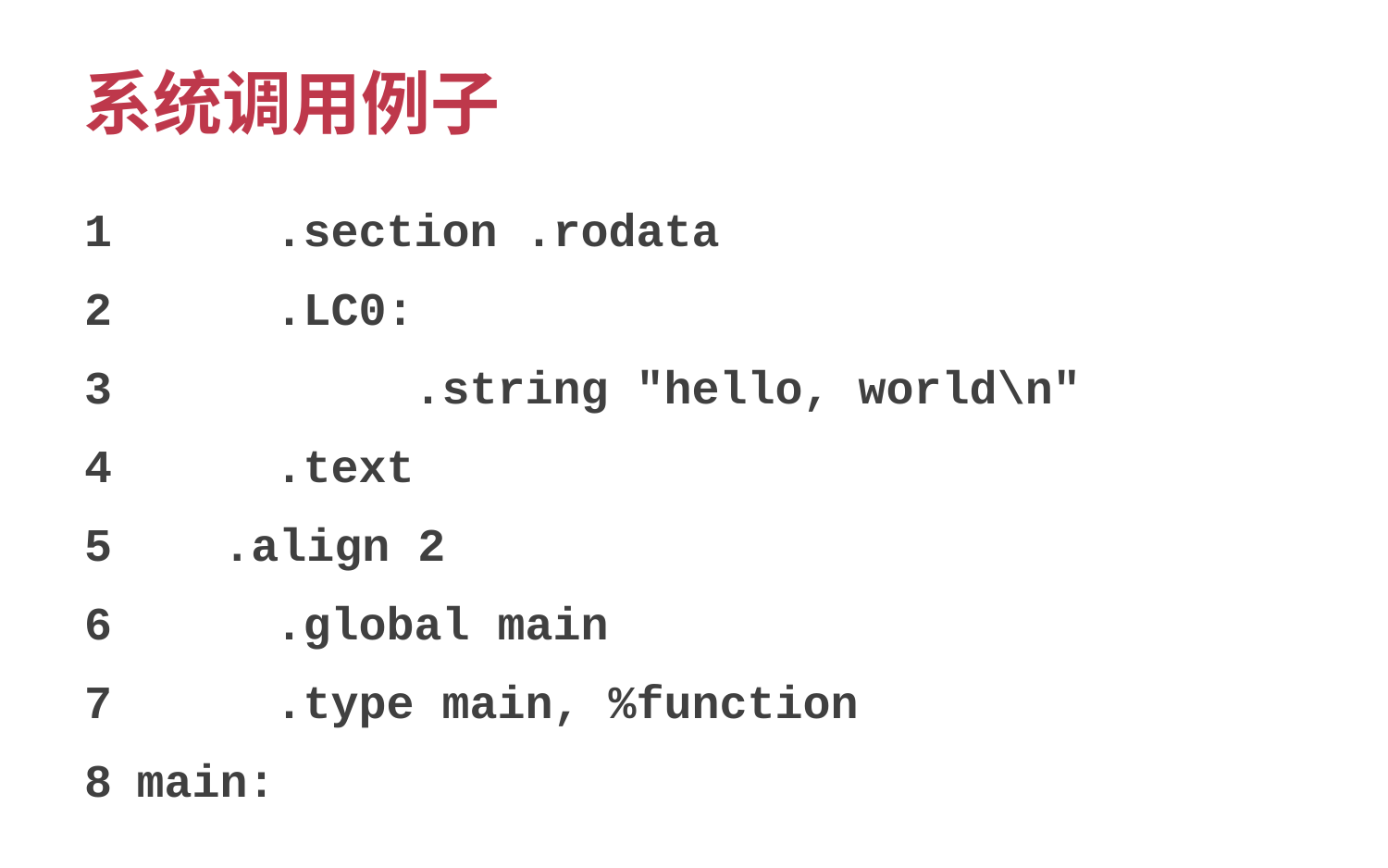

# 系统调用例子
1 	.section .rodata
2 	.LC0:
3 		.string "hello, world\n"
4 	.text
5    .align 2
6 	.global main
7 	.type main, %function
main: